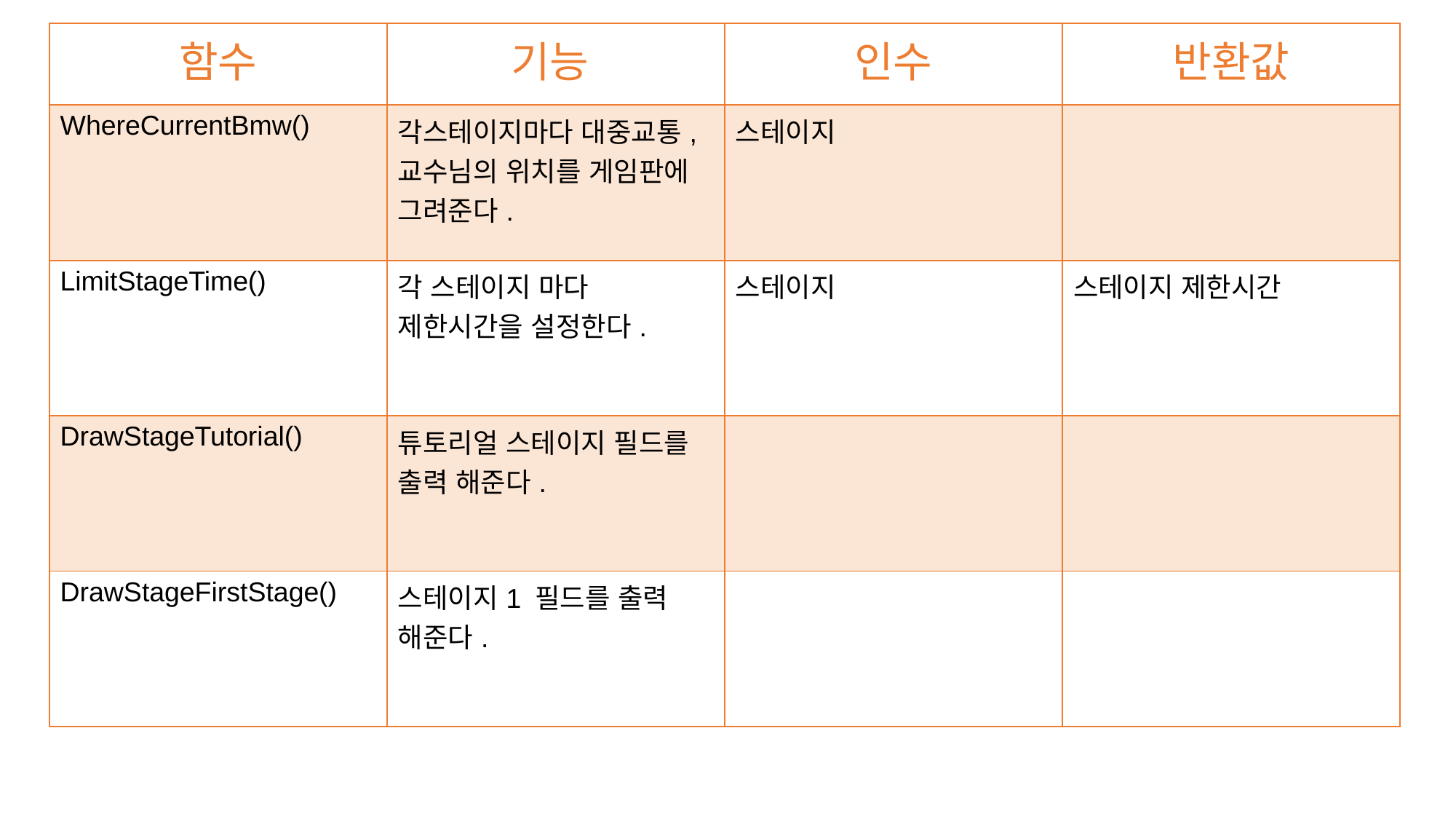

| 함수 | 기능 | 인수 | 반환값 |
| --- | --- | --- | --- |
| WhereCurrentBmw() | 각스테이지마다 대중교통, 교수님의 위치를 게임판에 그려준다. | 스테이지 |  |
| LimitStageTime() | 각 스테이지 마다 제한시간을 설정한다. | 스테이지 | 스테이지 제한시간 |
| DrawStageTutorial() | 튜토리얼 스테이지 필드를 출력 해준다. |  |  |
| DrawStageFirstStage() | 스테이지1 필드를 출력 해준다. |  |  |